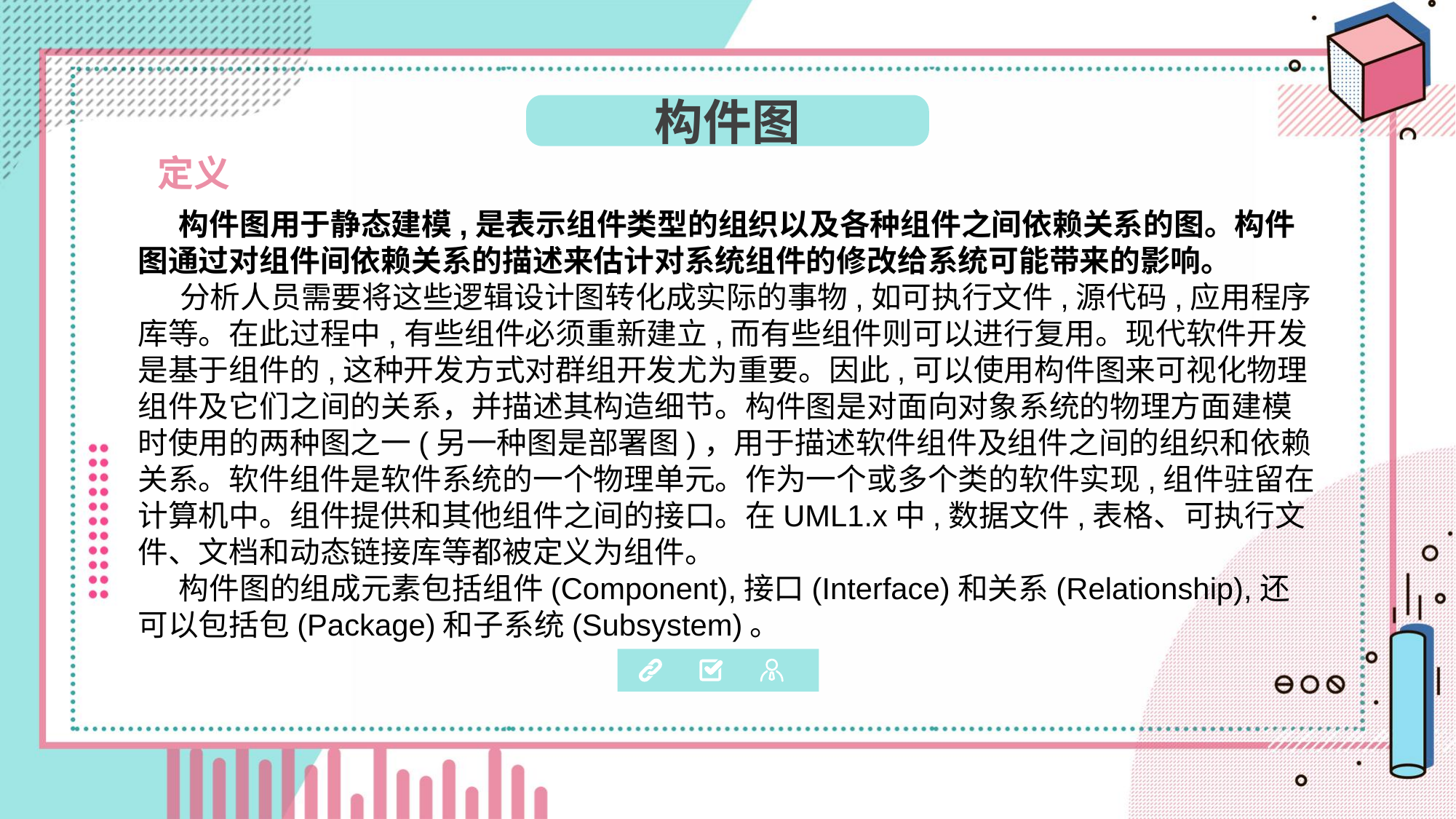

构件图
 定义
     构件图用于静态建模,是表示组件类型的组织以及各种组件之间依赖关系的图。构件图通过对组件间依赖关系的描述来估计对系统组件的修改给系统可能带来的影响。
     分析人员需要将这些逻辑设计图转化成实际的事物,如可执行文件,源代码,应用程序库等。在此过程中,有些组件必须重新建立,而有些组件则可以进行复用。现代软件开发是基于组件的,这种开发方式对群组开发尤为重要。因此,可以使用构件图来可视化物理组件及它们之间的关系，并描述其构造细节。构件图是对面向对象系统的物理方面建模时使用的两种图之一(另一种图是部署图)，用于描述软件组件及组件之间的组织和依赖关系。软件组件是软件系统的一个物理单元。作为一个或多个类的软件实现,组件驻留在计算机中。组件提供和其他组件之间的接口。在UML1.x中,数据文件,表格、可执行文件、文档和动态链接库等都被定义为组件。
     构件图的组成元素包括组件(Component),接口(Interface)和关系(Relationship),还可以包括包(Package)和子系统(Subsystem)。